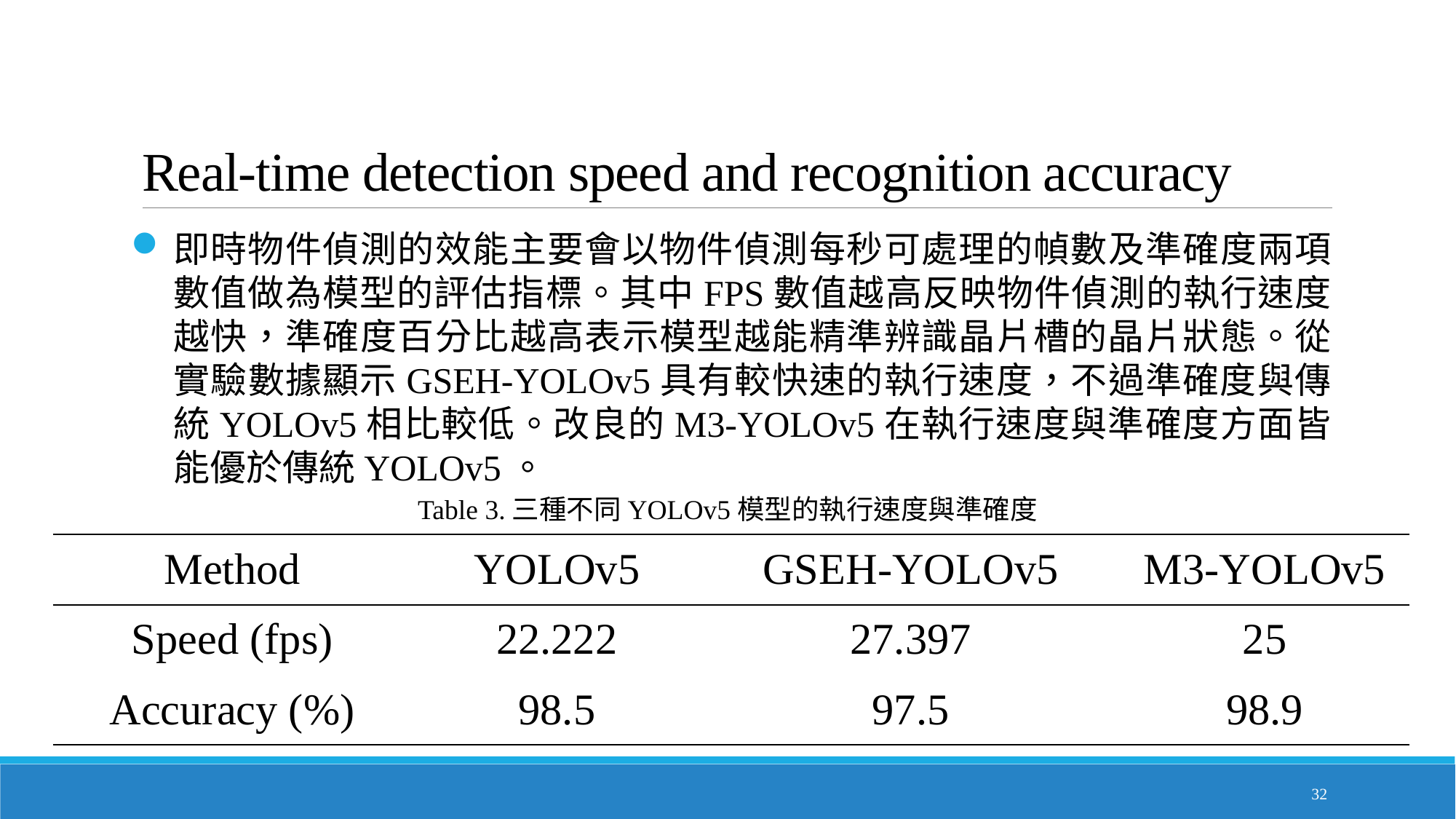

# Real-time detection speed and recognition accuracy
即時物件偵測的效能主要會以物件偵測每秒可處理的幀數及準確度兩項數值做為模型的評估指標。其中FPS數值越高反映物件偵測的執行速度越快，準確度百分比越高表示模型越能精準辨識晶片槽的晶片狀態。從實驗數據顯示GSEH-YOLOv5具有較快速的執行速度，不過準確度與傳統YOLOv5相比較低。改良的M3-YOLOv5在執行速度與準確度方面皆能優於傳統YOLOv5。
Table 3.三種不同YOLOv5模型的執行速度與準確度
| Method | YOLOv5 | GSEH-YOLOv5 | M3-YOLOv5 |
| --- | --- | --- | --- |
| Speed (fps) | 22.222 | 27.397 | 25 |
| Accuracy (%) | 98.5 | 97.5 | 98.9 |
32